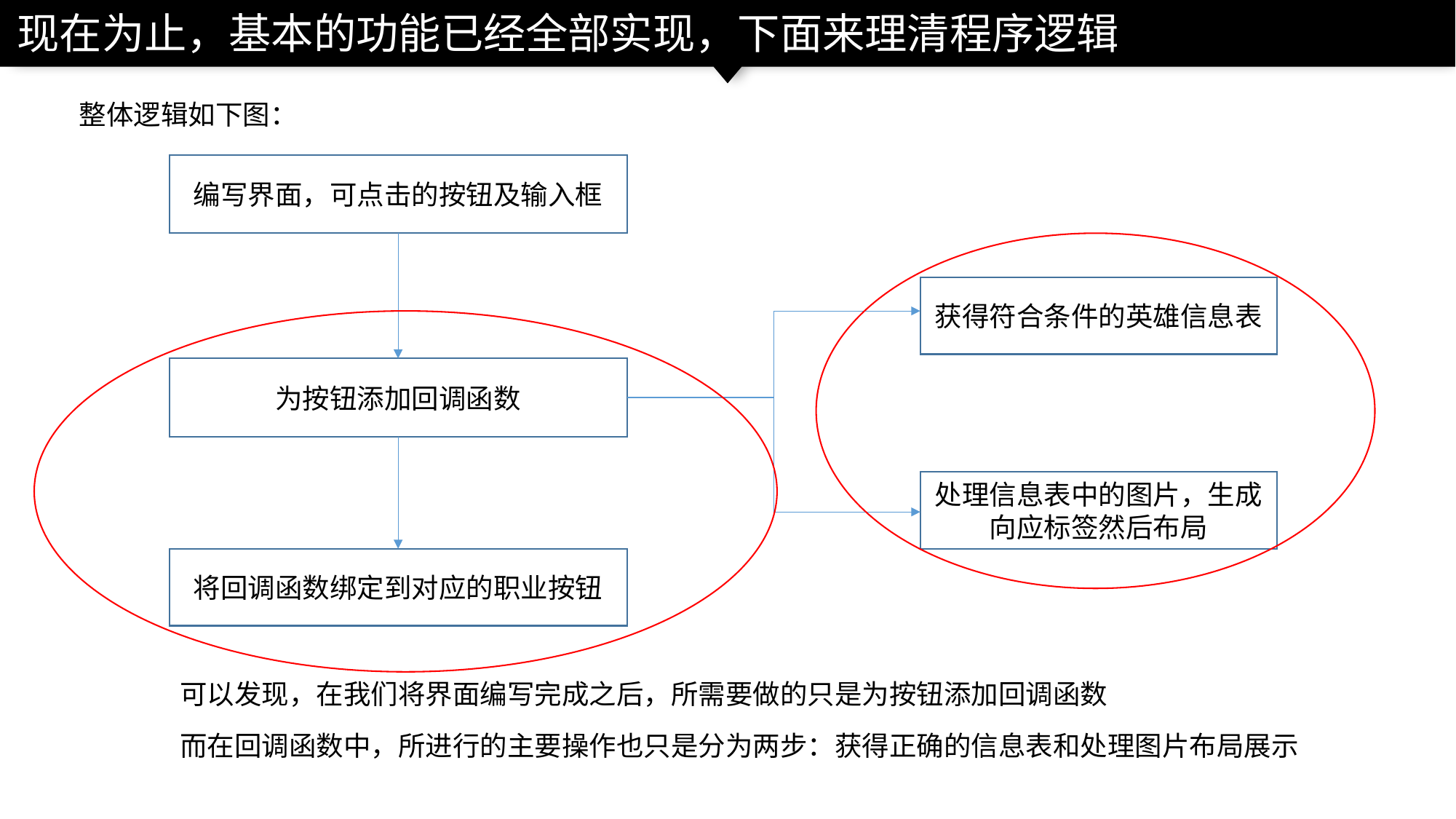

现在为止，基本的功能已经全部实现，下面来理清程序逻辑
整体逻辑如下图：
编写界面，可点击的按钮及输入框

获得符合条件的英雄信息表

为按钮添加回调函数
处理信息表中的图片，生成向应标签然后布局
将回调函数绑定到对应的职业按钮
可以发现，在我们将界面编写完成之后，所需要做的只是为按钮添加回调函数
而在回调函数中，所进行的主要操作也只是分为两步：获得正确的信息表和处理图片布局展示